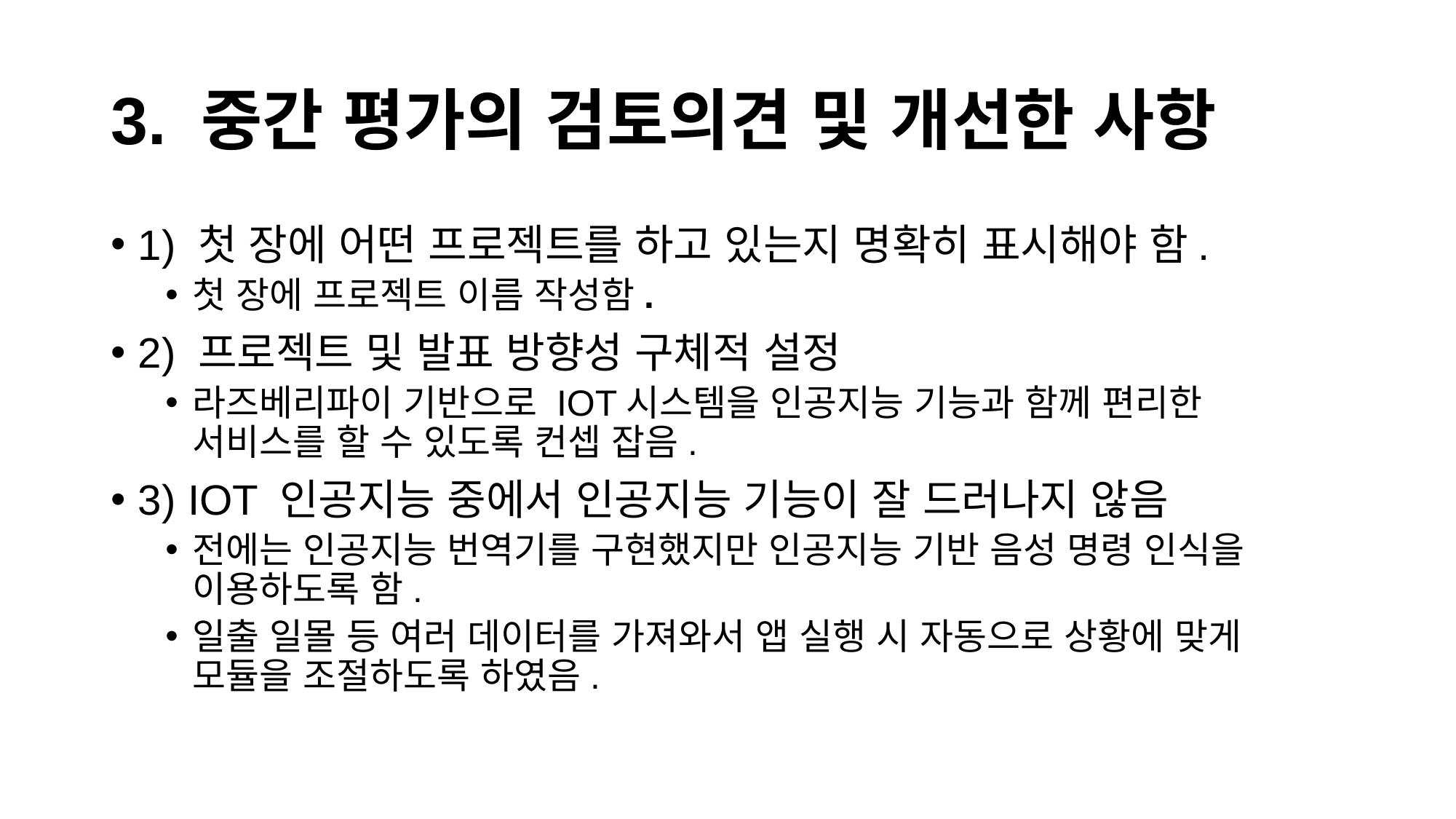

# 3. 중간 평가의 검토의견 및 개선한 사항
1) 첫 장에 어떤 프로젝트를 하고 있는지 명확히 표시해야 함.
첫 장에 프로젝트 이름 작성함.
2) 프로젝트 및 발표 방향성 구체적 설정
라즈베리파이 기반으로 IOT시스템을 인공지능 기능과 함께 편리한 서비스를 할 수 있도록 컨셉 잡음.
3) IOT 인공지능 중에서 인공지능 기능이 잘 드러나지 않음
전에는 인공지능 번역기를 구현했지만 인공지능 기반 음성 명령 인식을 이용하도록 함.
일출 일몰 등 여러 데이터를 가져와서 앱 실행 시 자동으로 상황에 맞게 모듈을 조절하도록 하였음.